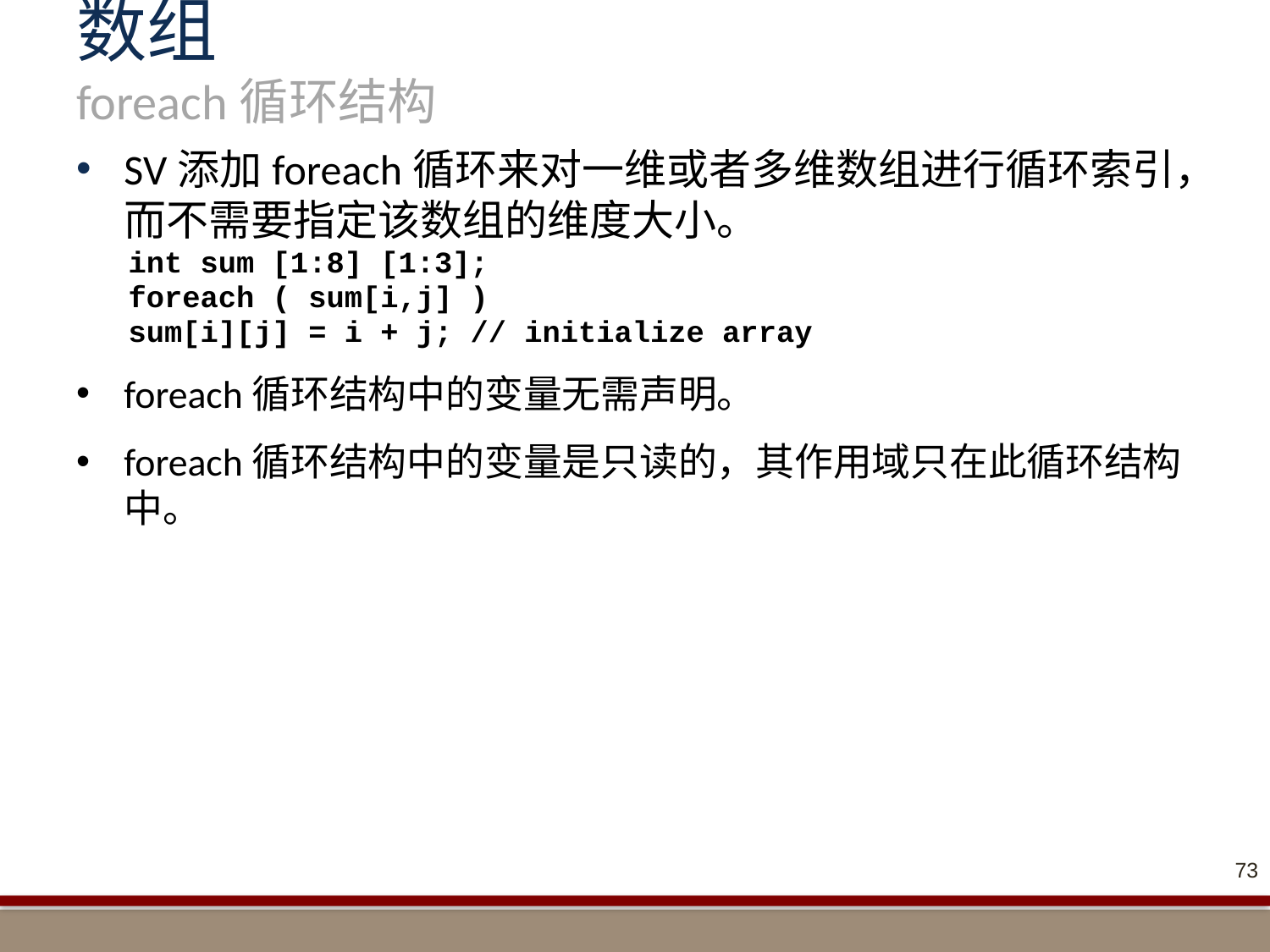

# 数组 foreach循环结构
SV添加foreach循环来对一维或者多维数组进行循环索引，而不需要指定该数组的维度大小。
int sum [1:8] [1:3];
foreach ( sum[i,j] )
sum[i][j] = i + j; // initialize array
foreach循环结构中的变量无需声明。
foreach循环结构中的变量是只读的，其作用域只在此循环结构中。

73